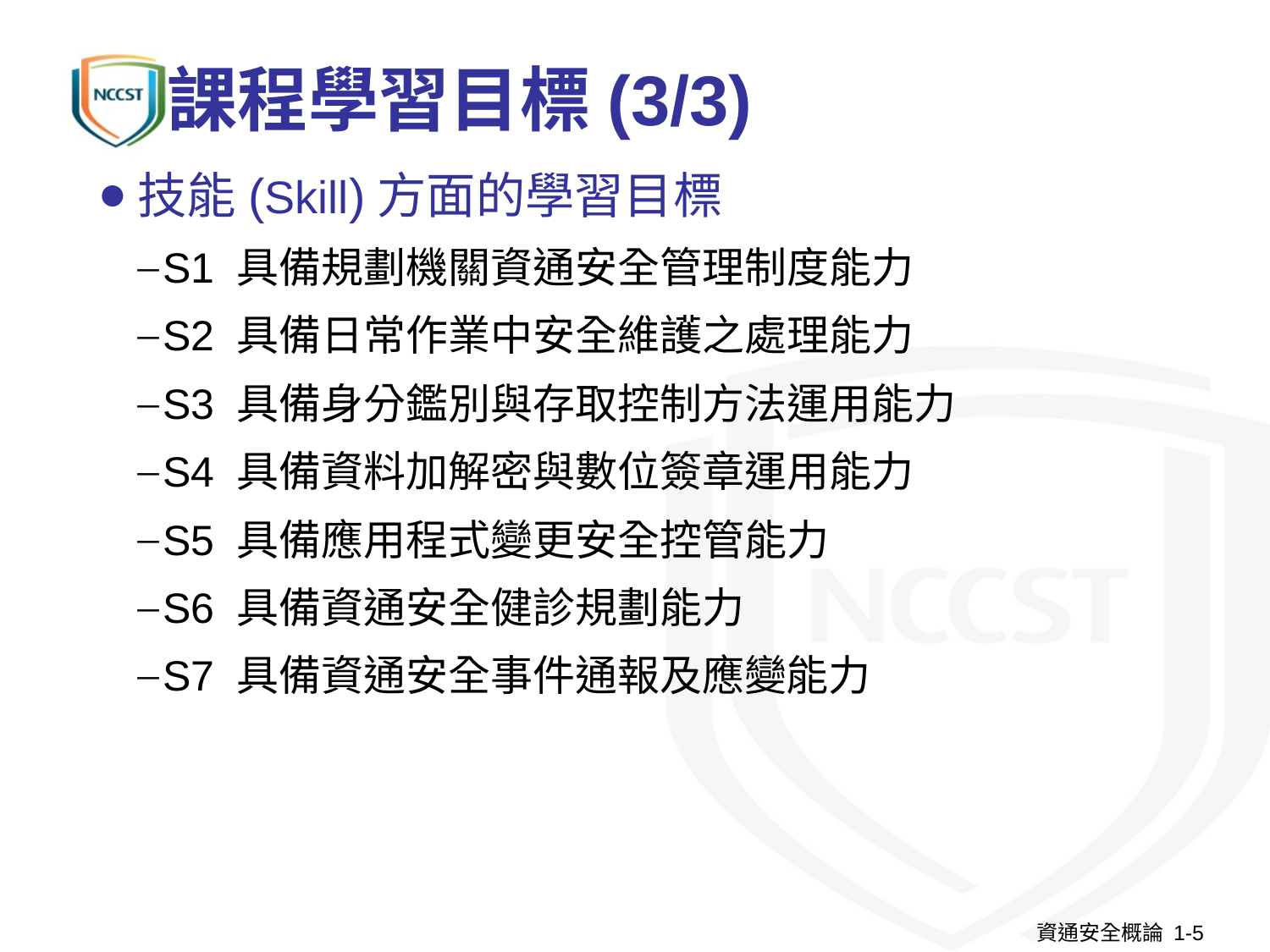

# 課程學習目標(3/3)
技能(Skill)方面的學習目標
S1 具備規劃機關資通安全管理制度能力
S2 具備日常作業中安全維護之處理能力
S3 具備身分鑑別與存取控制方法運用能力
S4 具備資料加解密與數位簽章運用能力
S5 具備應用程式變更安全控管能力
S6 具備資通安全健診規劃能力
S7 具備資通安全事件通報及應變能力